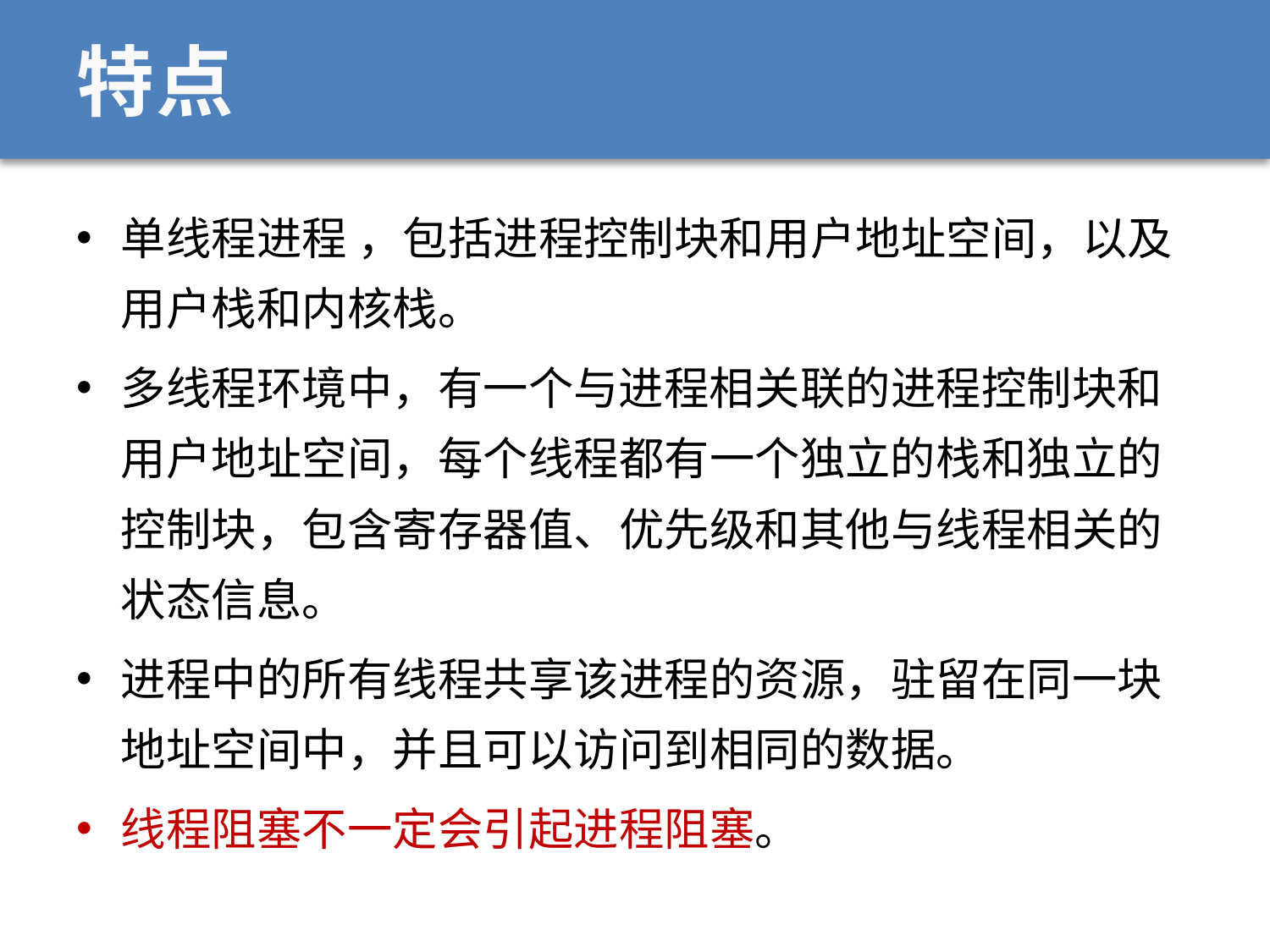

# 特点
单线程进程 ，包括进程控制块和用户地址空间，以及用户栈和内核栈。
多线程环境中，有一个与进程相关联的进程控制块和用户地址空间，每个线程都有一个独立的栈和独立的控制块，包含寄存器值、优先级和其他与线程相关的状态信息。
进程中的所有线程共享该进程的资源，驻留在同一块地址空间中，并且可以访问到相同的数据。
线程阻塞不一定会引起进程阻塞。